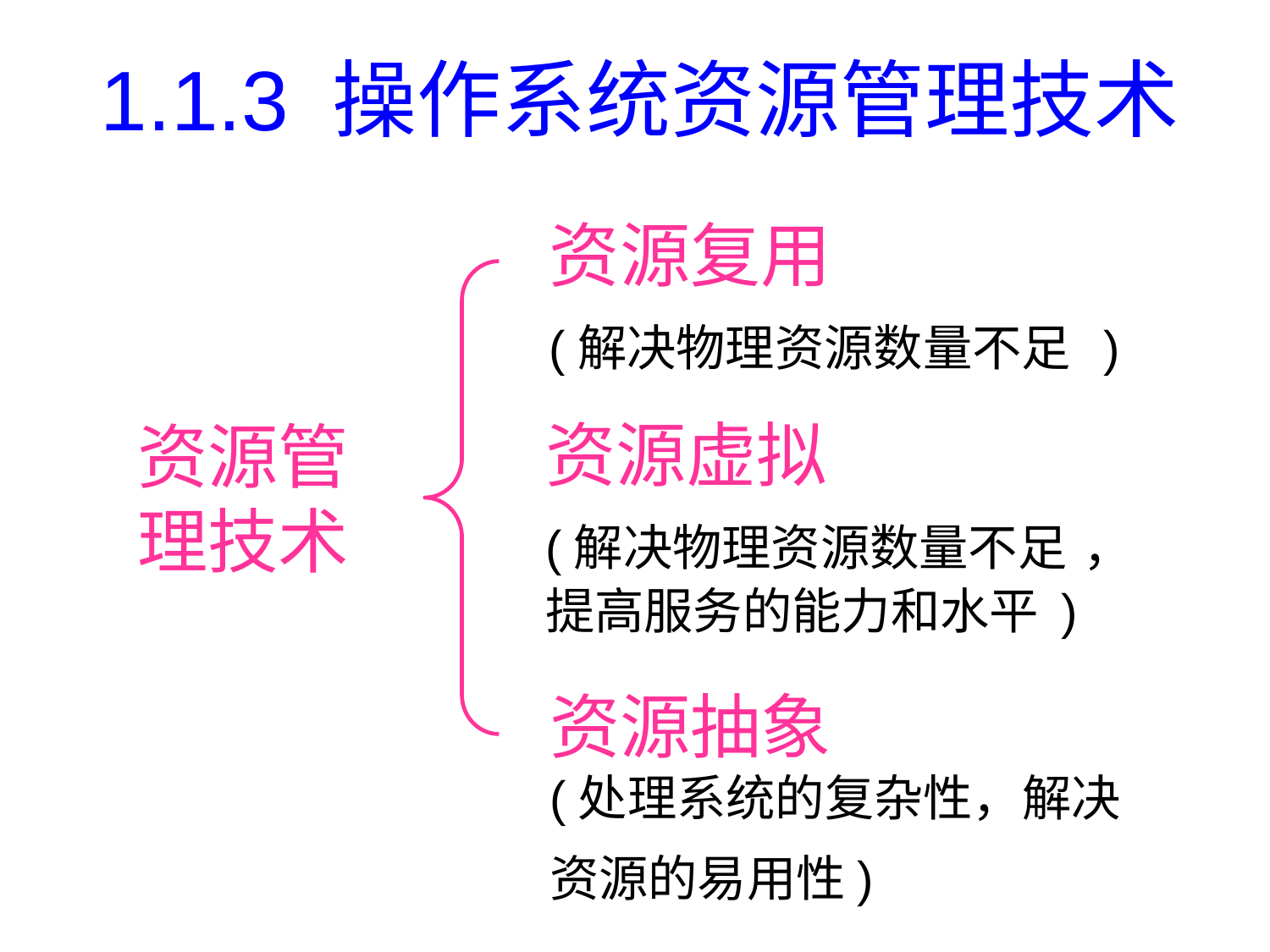

# 1.1.3 操作系统资源管理技术
资源复用
(解决物理资源数量不足 )

资源虚拟
(解决物理资源数量不足 ，
提高服务的能力和水平 )
资源管理技术
资源抽象
(处理系统的复杂性，解决
资源的易用性)